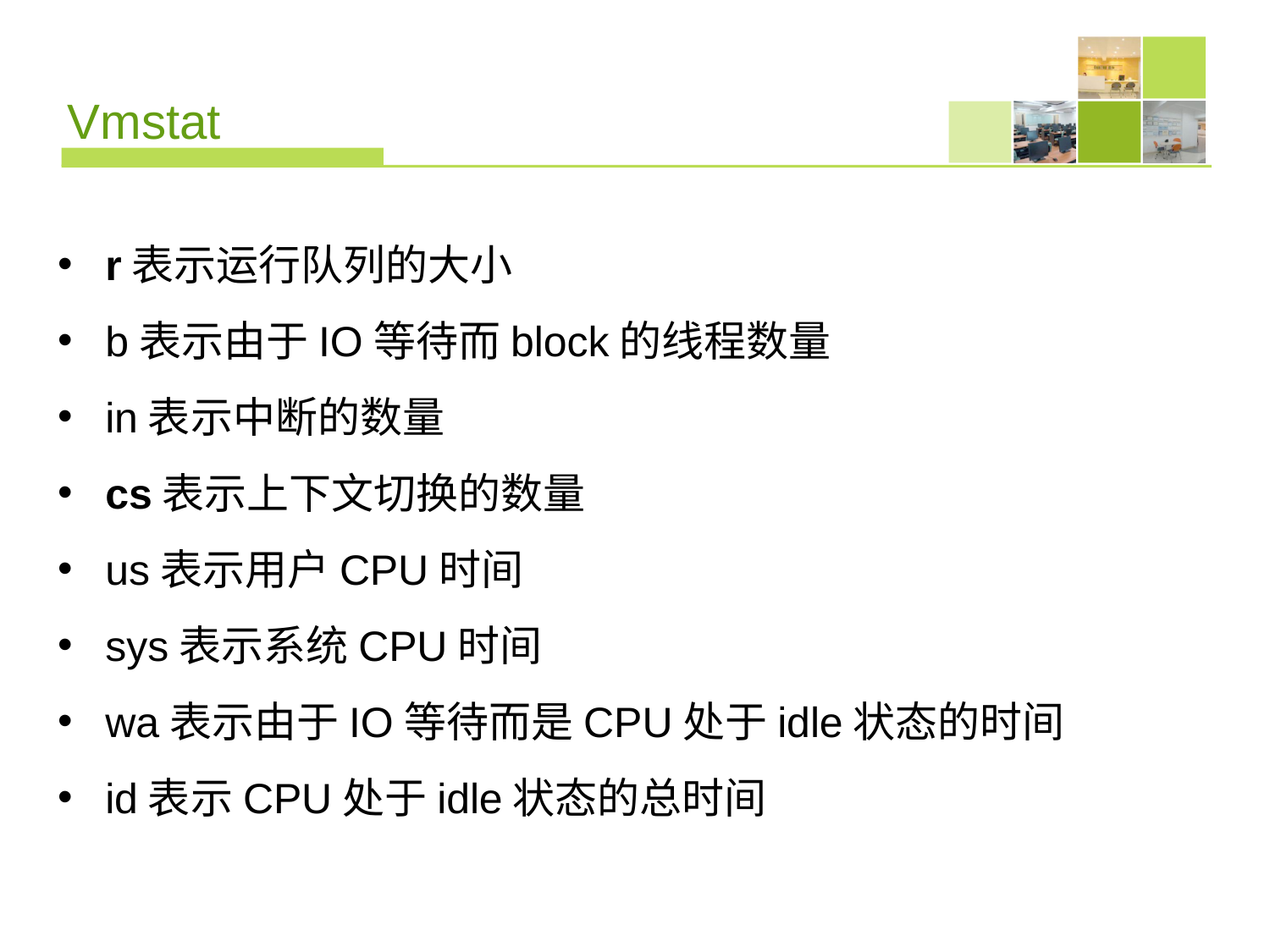

# Vmstat
r表示运行队列的大小
b表示由于IO等待而block的线程数量
in表示中断的数量
cs表示上下文切换的数量
us表示用户CPU时间
sys表示系统CPU时间
wa表示由于IO等待而是CPU处于idle状态的时间
id表示CPU处于idle状态的总时间